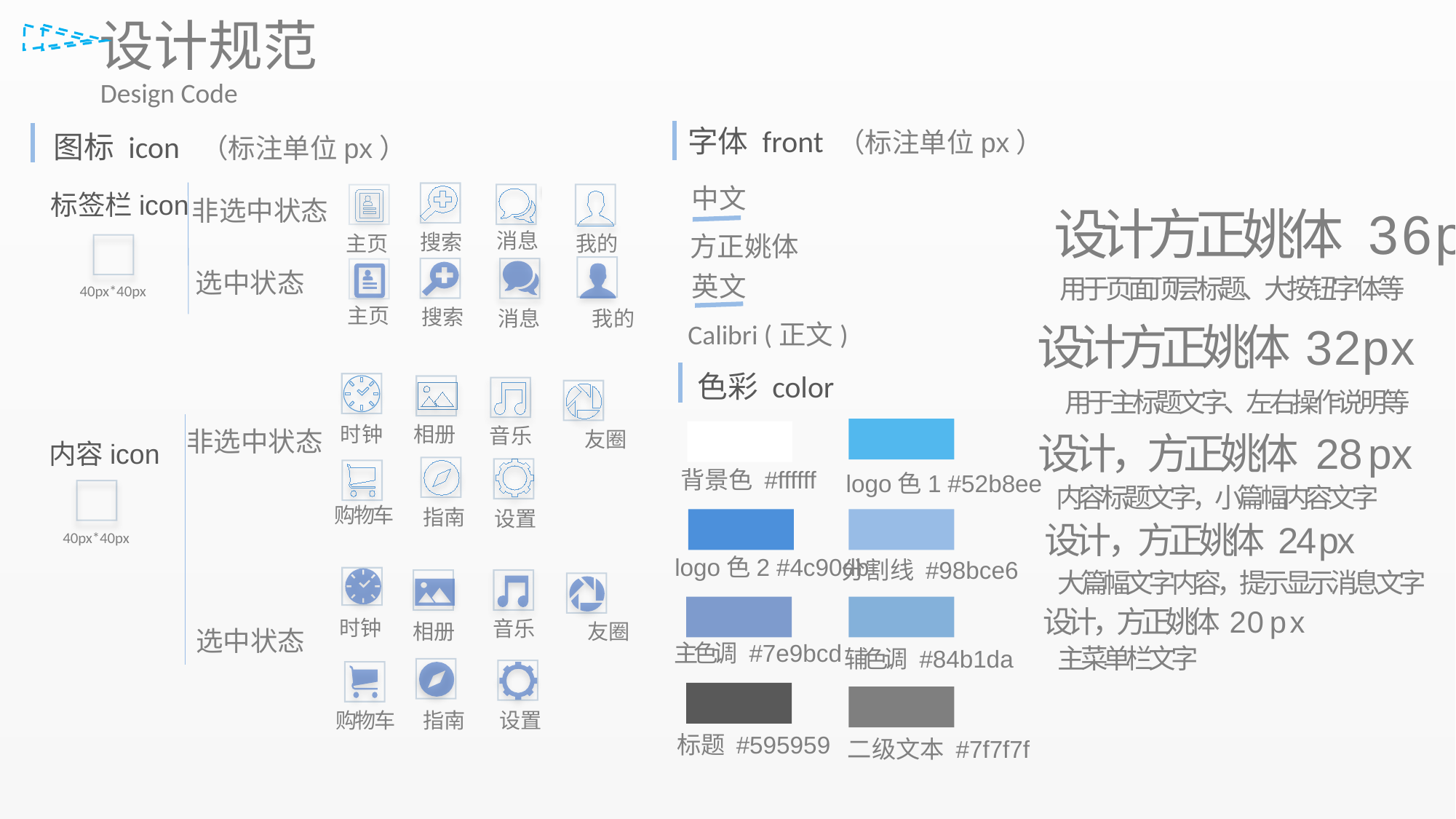

设计规范

Design Code
字体 front （标注单位px）
图标 icon  （标注单位px）
中文
标签栏icon

非选中状态

设计方正姚体 3 6 p x
消息
搜索
方正姚体
主页
我的

40px*40px

40px*40px

选中状态

英文
用于页面顶层标题、大按钮字体等
主页
搜索
消息
我的
设计方正姚体 3 2 p x
Calibri (正文)
色彩 color

  用于主标题文字、左右操作说明等

时钟
相册
音乐

非选中状态
友圈

设计，方正姚体  2 8  p x
内容icon

背景色 #ffffff

logo色1 #52b8ee

内容标题文字，小篇幅内容文字
购物车
指南
设置

设计 ，方正姚体  2 4  p x
logo色2 #4c90db

分割线 #98bce6

大篇幅文字内容，提示显示消息文字

设计 ，方正姚体   2   0     p    x
时钟
音乐
相册
友圈
选中状态
主色调 #7e9bcd

主菜单栏文字
辅色调 #84b1da

购物车
指南
设置
标题 #595959
二级文本 #7f7f7f